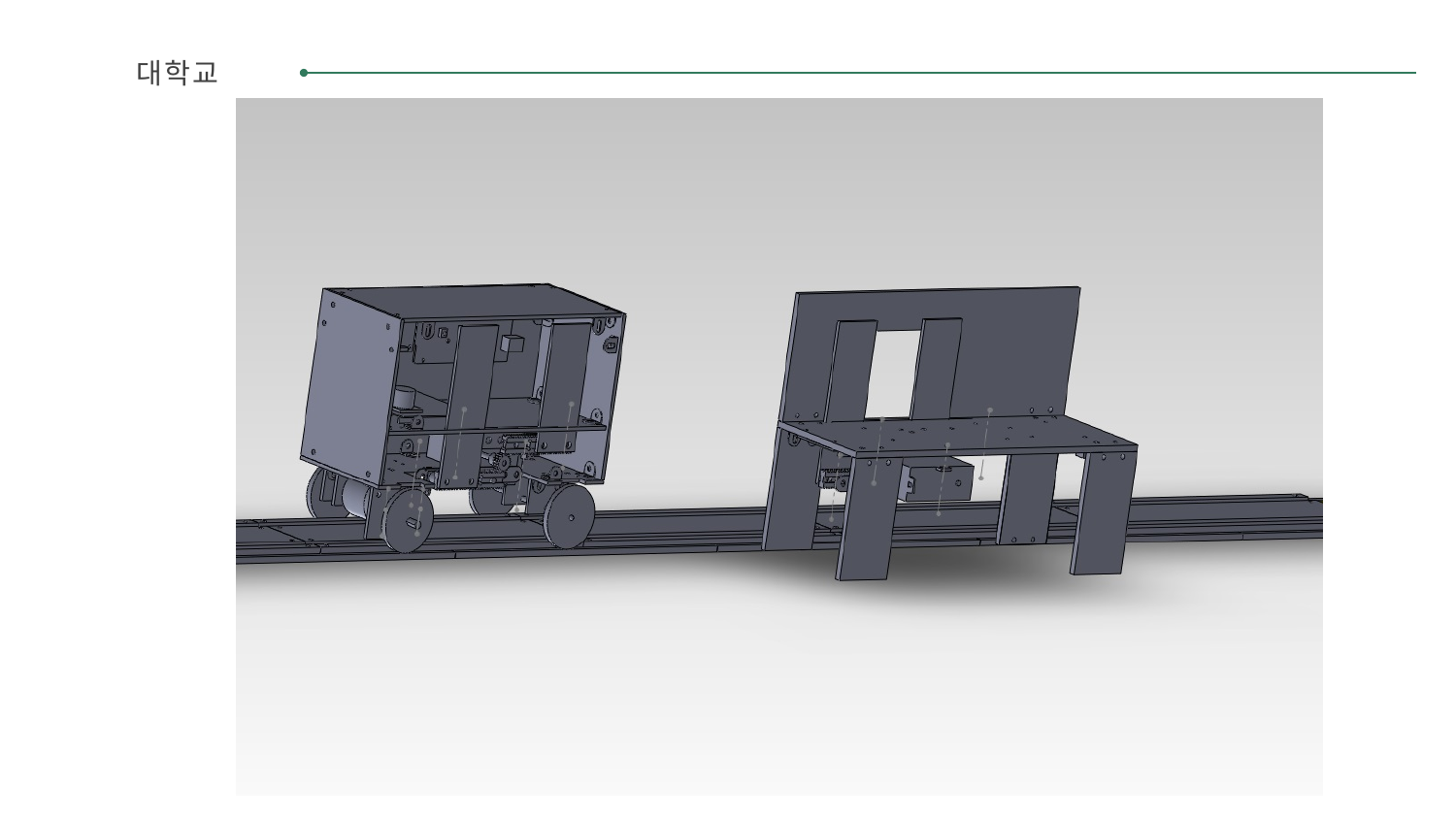

대 학 교
|  |
| --- |